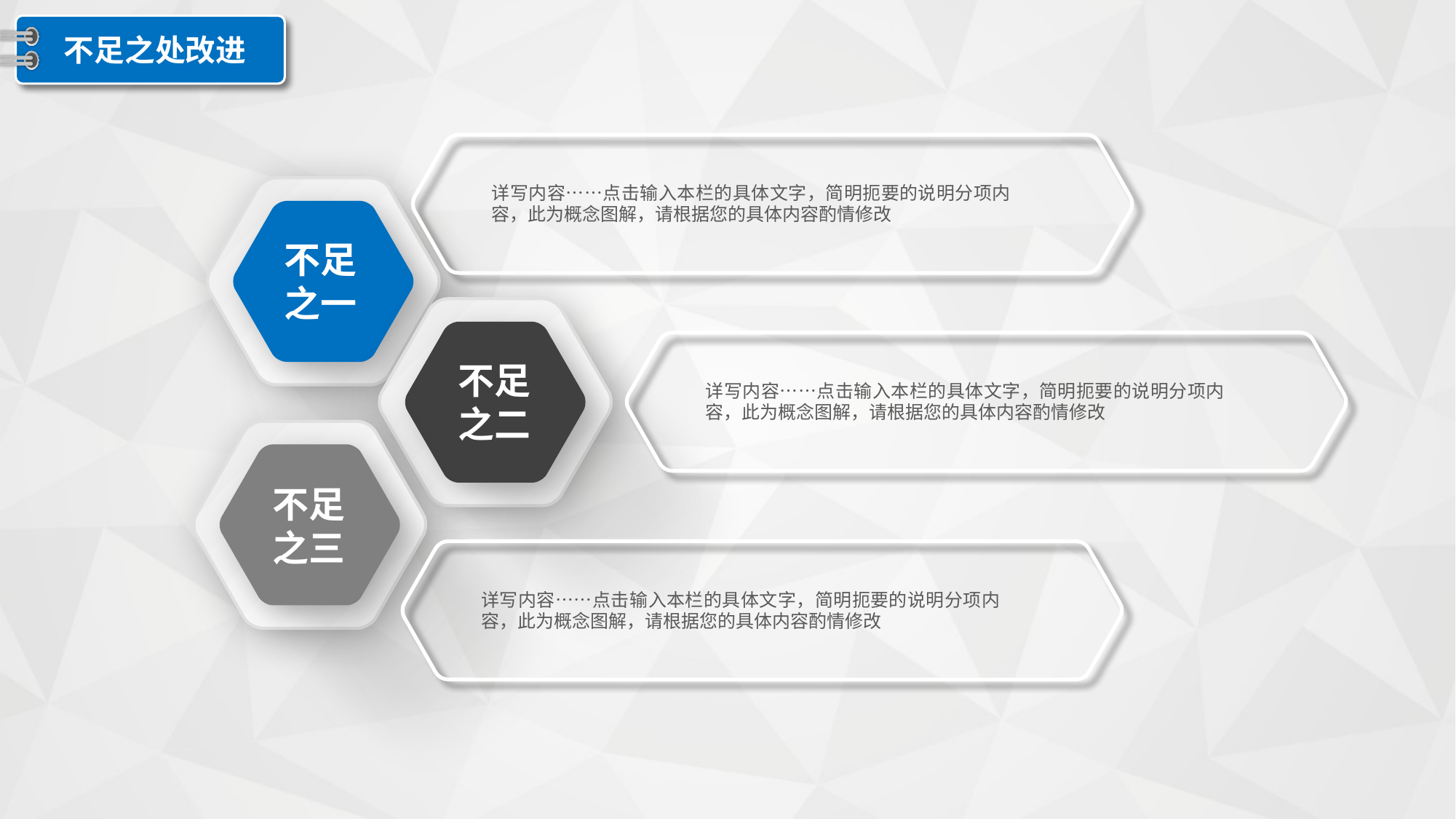

不足之处改进

详写内容……点击输入本栏的具体文字，简明扼要的说明分项内容，此为概念图解，请根据您的具体内容酌情修改
不足
之一

不足
之二
详写内容……点击输入本栏的具体文字，简明扼要的说明分项内容，此为概念图解，请根据您的具体内容酌情修改

不足
之三

详写内容……点击输入本栏的具体文字，简明扼要的说明分项内容，此为概念图解，请根据您的具体内容酌情修改